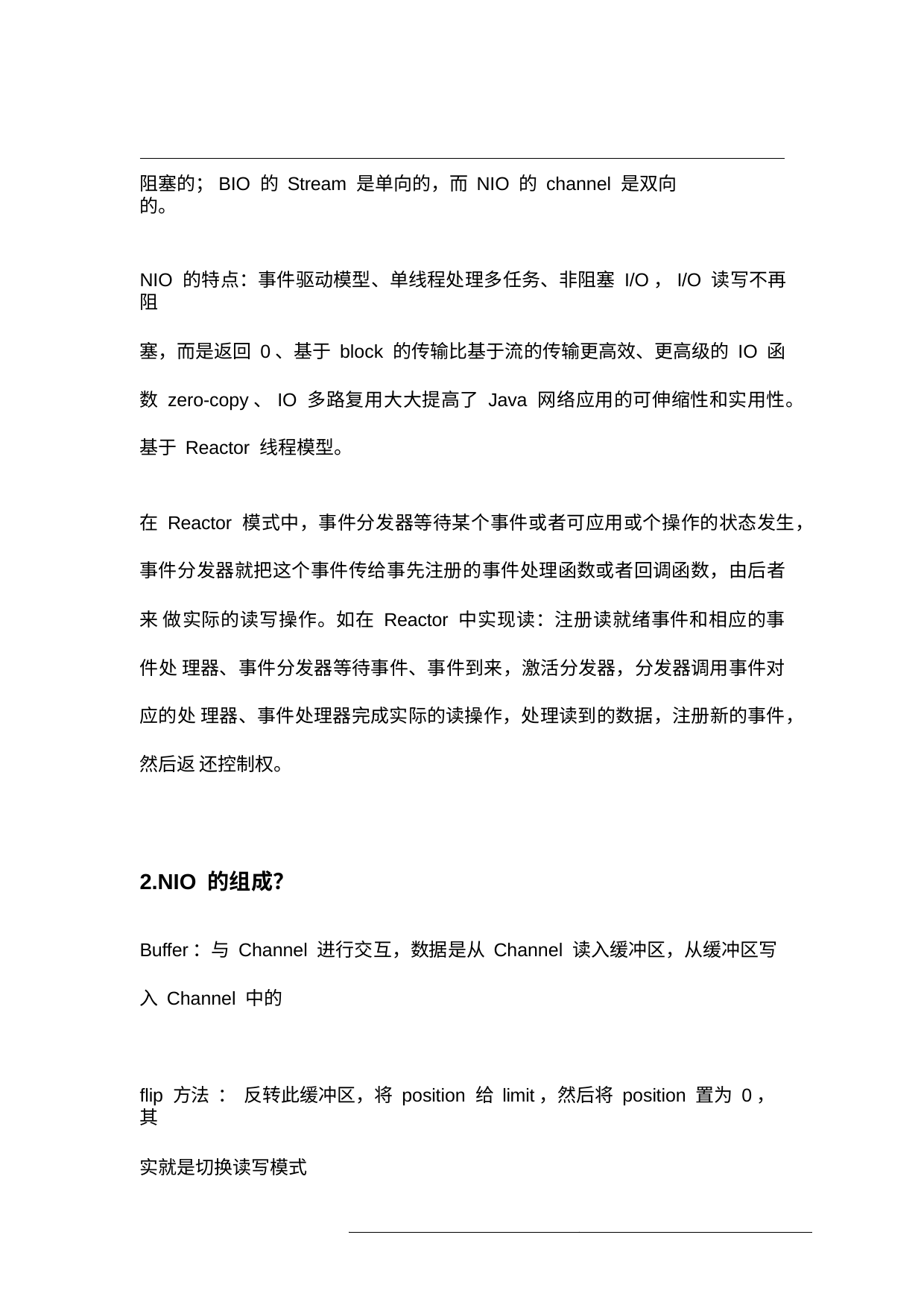

阻塞的；BIO 的 Stream 是单向的，而 NIO 的 channel 是双向的。
NIO 的特点：事件驱动模型、单线程处理多任务、非阻塞 I/O，I/O 读写不再阻
塞，而是返回 0、基于 block 的传输比基于流的传输更高效、更高级的 IO 函数 zero-copy、IO 多路复用大大提高了 Java 网络应用的可伸缩性和实用性。基于 Reactor 线程模型。
在 Reactor 模式中，事件分发器等待某个事件或者可应用或个操作的状态发生，
事件分发器就把这个事件传给事先注册的事件处理函数或者回调函数，由后者来 做实际的读写操作。如在 Reactor 中实现读：注册读就绪事件和相应的事件处 理器、事件分发器等待事件、事件到来，激活分发器，分发器调用事件对应的处 理器、事件处理器完成实际的读操作，处理读到的数据，注册新的事件，然后返 还控制权。
2.NIO 的组成？
Buffer：与 Channel 进行交互，数据是从 Channel 读入缓冲区，从缓冲区写入 Channel 中的
flip 方法 ： 反转此缓冲区，将 position 给 limit，然后将 position 置为 0，其

实就是切换读写模式